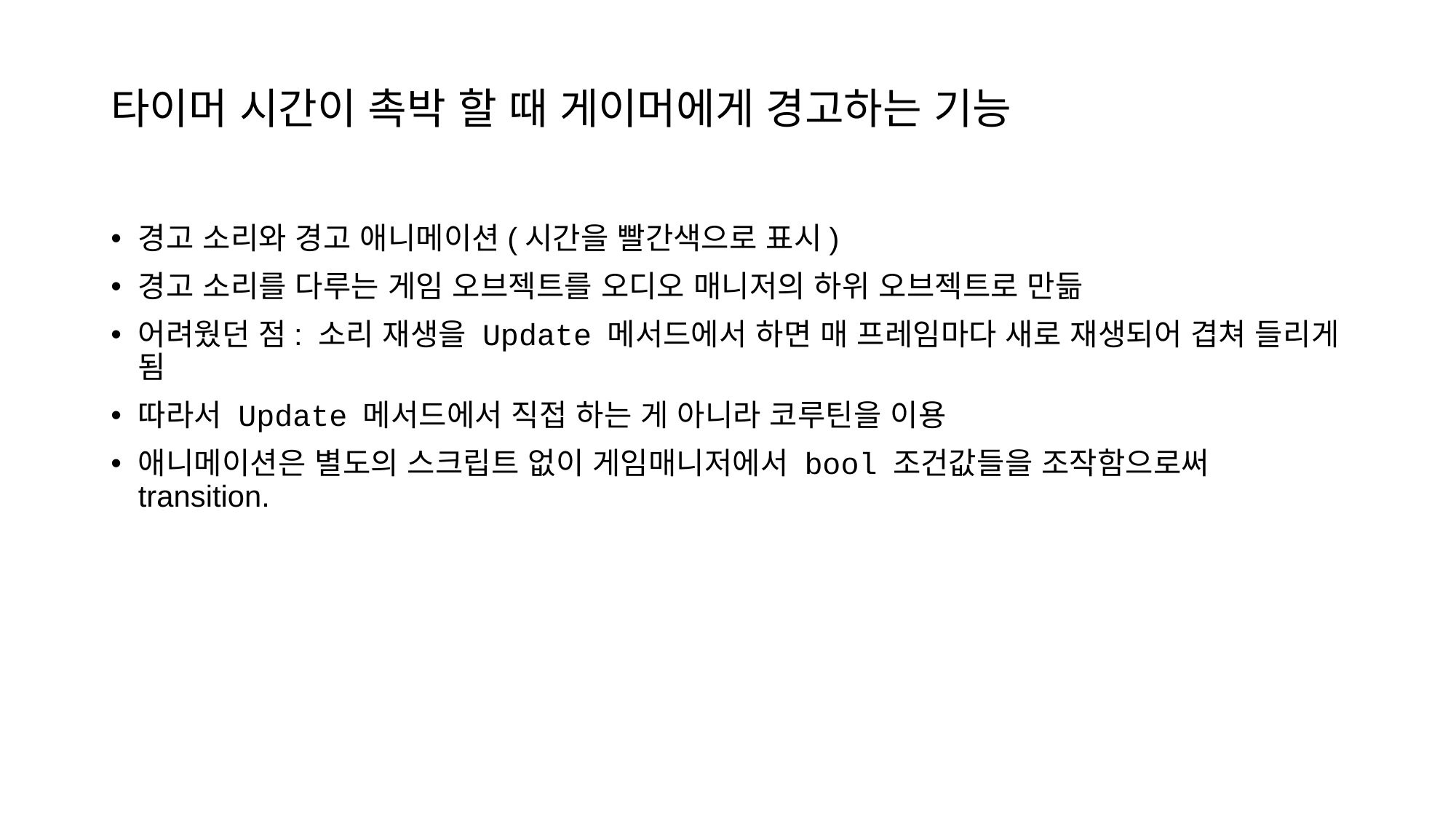

# 타이머 시간이 촉박 할 때 게이머에게 경고하는 기능
경고 소리와 경고 애니메이션(시간을 빨간색으로 표시)
경고 소리를 다루는 게임 오브젝트를 오디오 매니저의 하위 오브젝트로 만듦
어려웠던 점: 소리 재생을 Update 메서드에서 하면 매 프레임마다 새로 재생되어 겹쳐 들리게 됨
따라서 Update 메서드에서 직접 하는 게 아니라 코루틴을 이용
애니메이션은 별도의 스크립트 없이 게임매니저에서 bool 조건값들을 조작함으로써 transition.